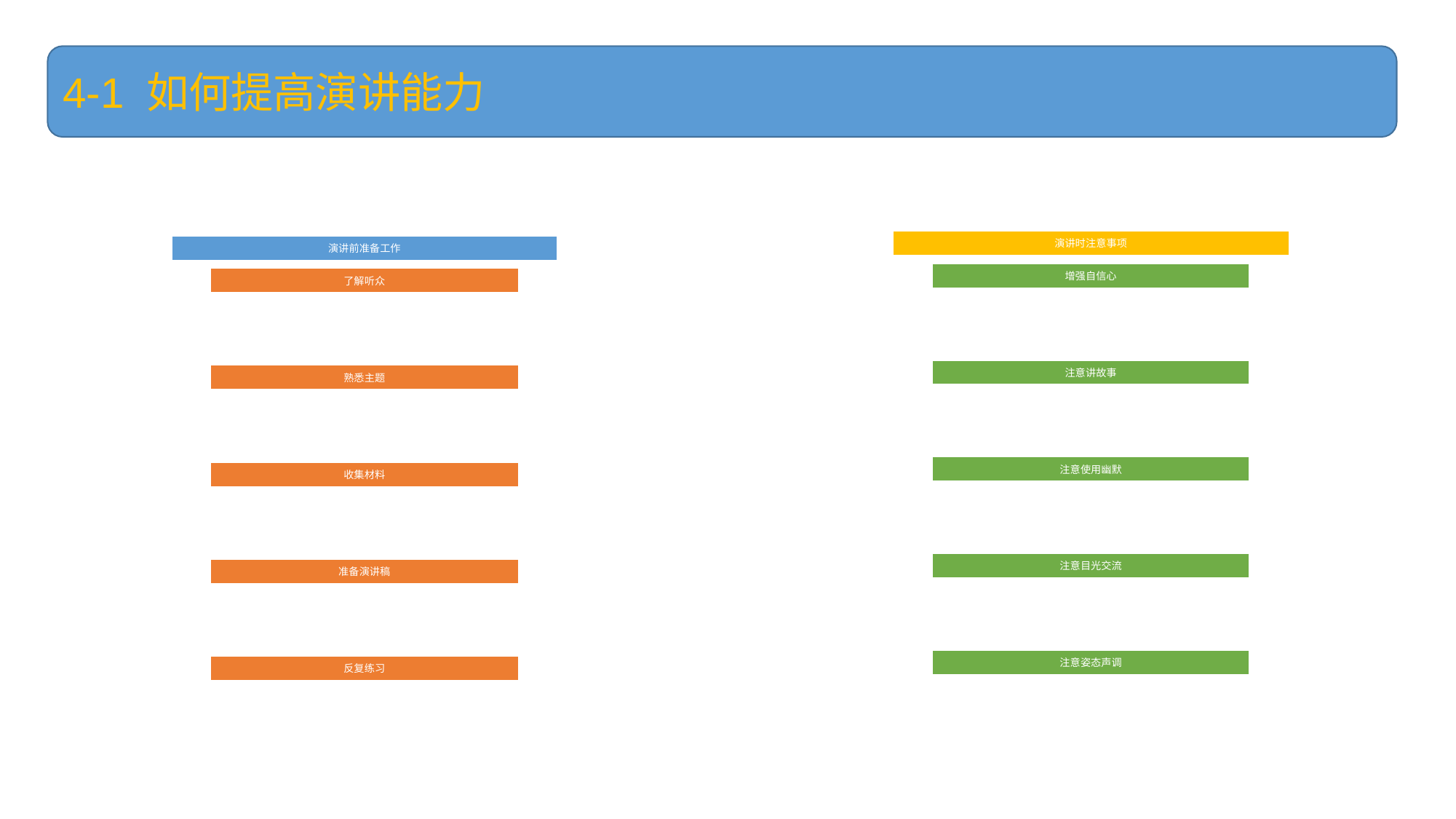

4-1 如何提高演讲能力
演讲时注意事项
增强自信心
注意讲故事
注意使用幽默
注意目光交流
注意姿态声调
演讲前准备工作
了解听众
熟悉主题
收集材料
准备演讲稿
反复练习